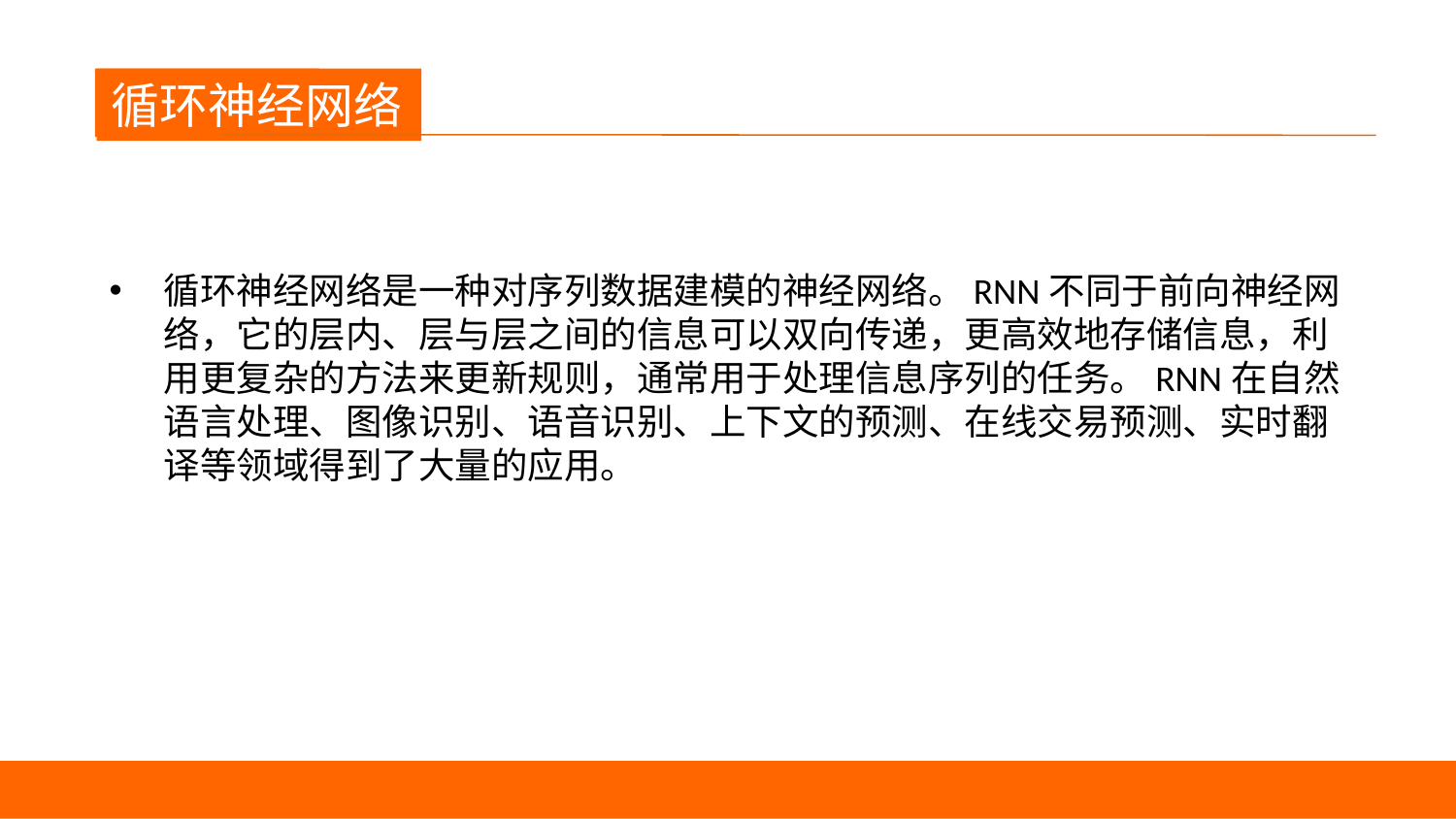

循环神经网络

循环神经网络是一种对序列数据建模的神经网络。RNN不同于前向神经网络，它的层内、层与层之间的信息可以双向传递，更高效地存储信息，利用更复杂的方法来更新规则，通常用于处理信息序列的任务。RNN在自然语言处理、图像识别、语音识别、上下文的预测、在线交易预测、实时翻译等领域得到了大量的应用。